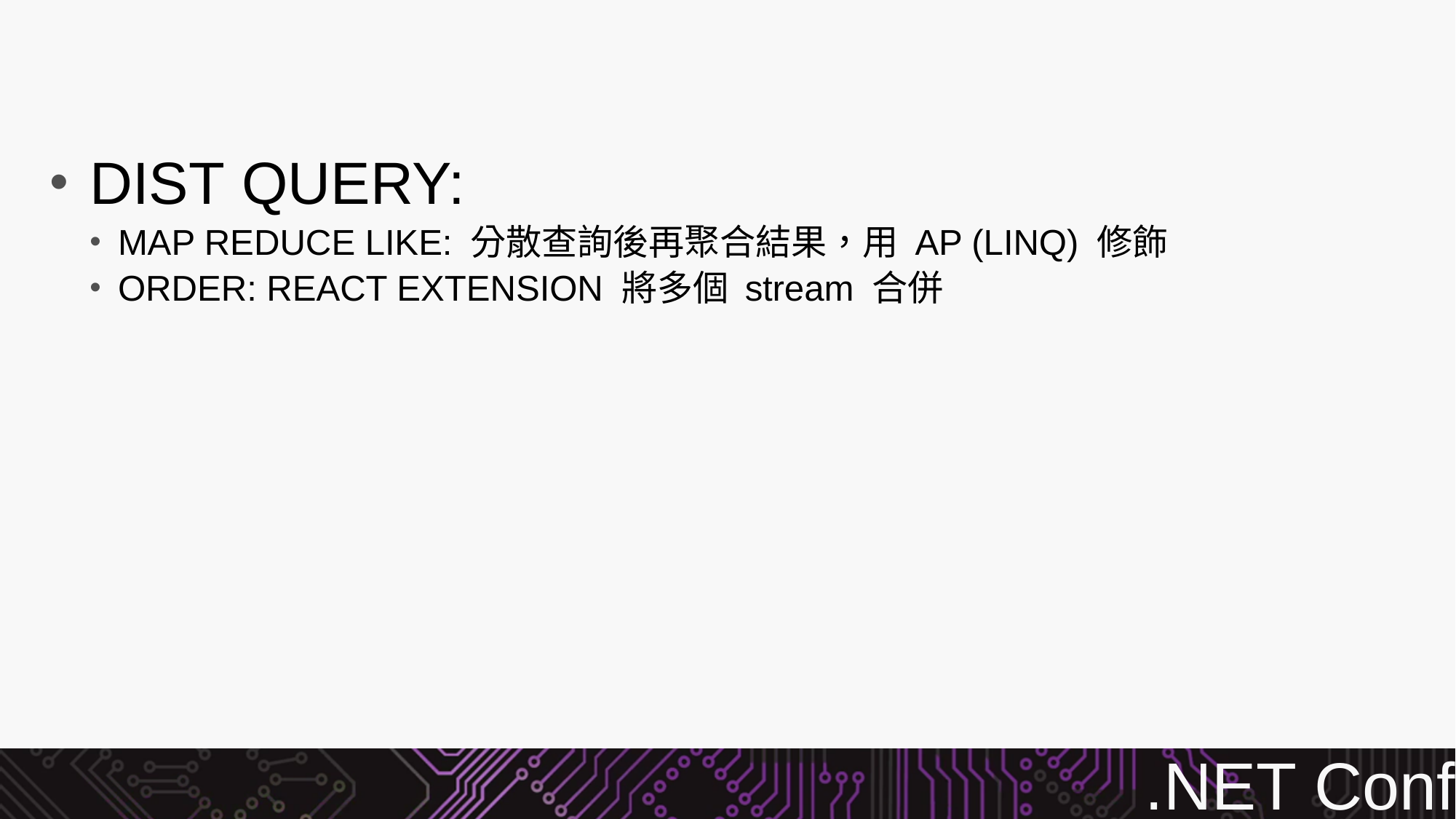

#
DIST QUERY:
MAP REDUCE LIKE: 分散查詢後再聚合結果，用 AP (LINQ) 修飾
ORDER: REACT EXTENSION 將多個 stream 合併